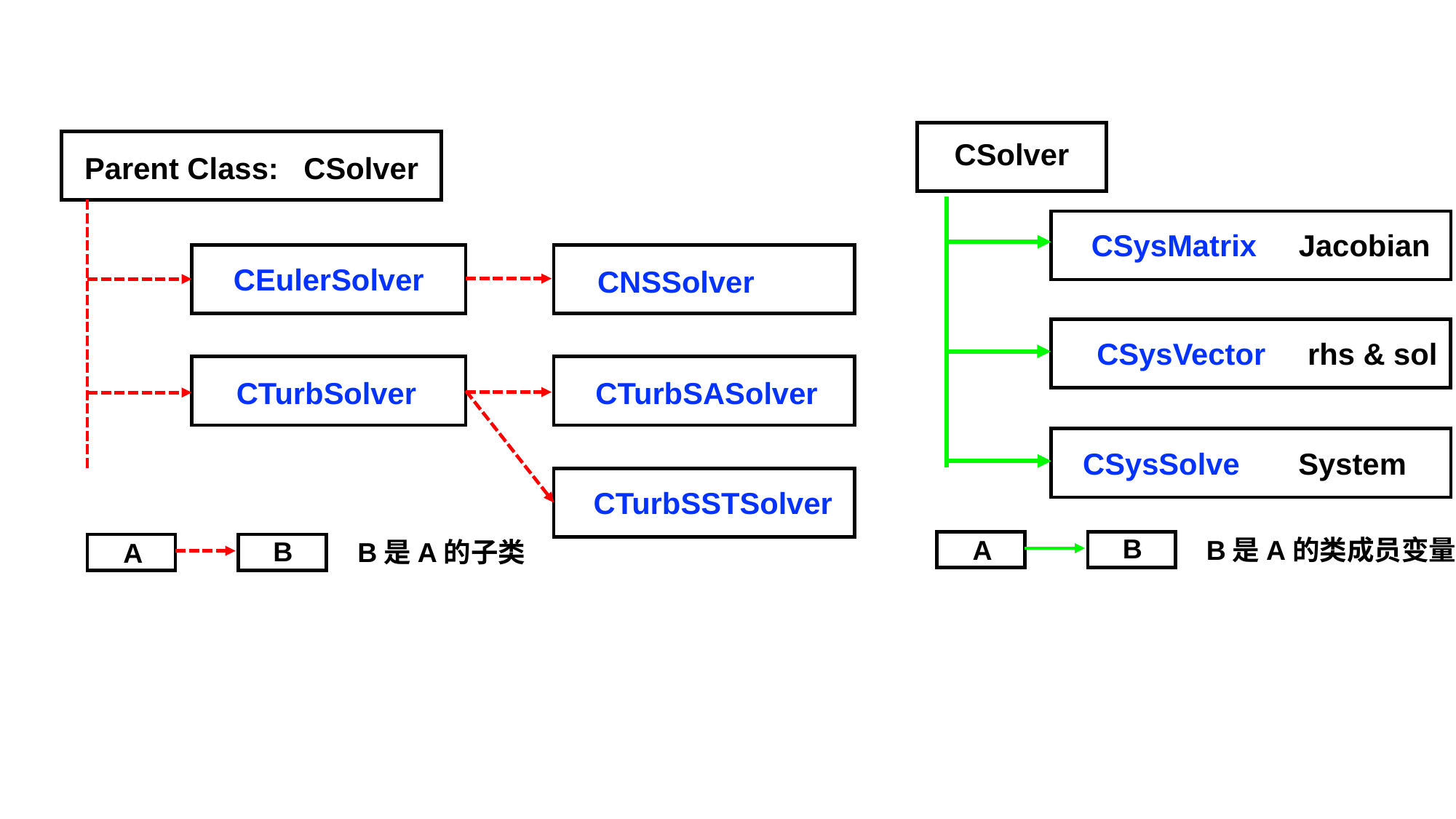

CSolver

Parent Class:   CSolver

CSysMatrix     Jacobian

CEulerSolver
CNSSolver

CSysVector     rhs & sol

CTurbSolver
CTurbSASolver

CSysSolve       System

CTurbSSTSolver
B
A
B是A的类成员变量
B
B是A的子类
A